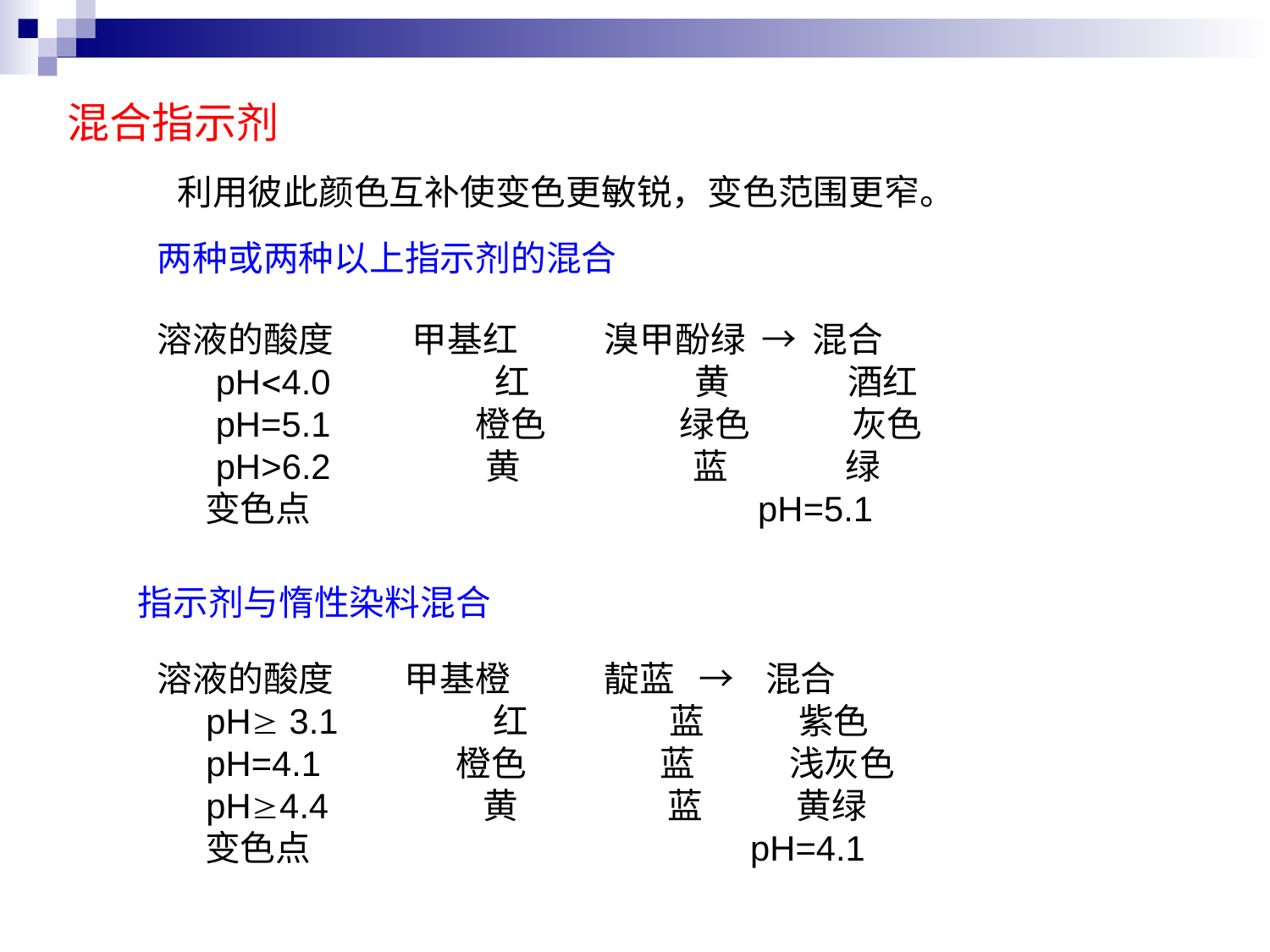

混合指示剂
利用彼此颜色互补使变色更敏锐，变色范围更窄。
两种或两种以上指示剂的混合
溶液的酸度          甲基红           溴甲酚绿  →  混合
      pH<4.0                红                     黄               酒红
      pH=5.1              橙色                 绿色             灰色
      pH>6.2               黄                      蓝               绿
     变色点                                                        pH=5.1
指示剂与惰性染料混合
溶液的酸度         甲基橙            靛蓝   →    混合
     pH≥ 3.1               红                  蓝            紫色
     pH=4.1             橙色                 蓝            浅灰色
     pH≥4.4               黄                   蓝            黄绿
     变色点                                                       pH=4.1